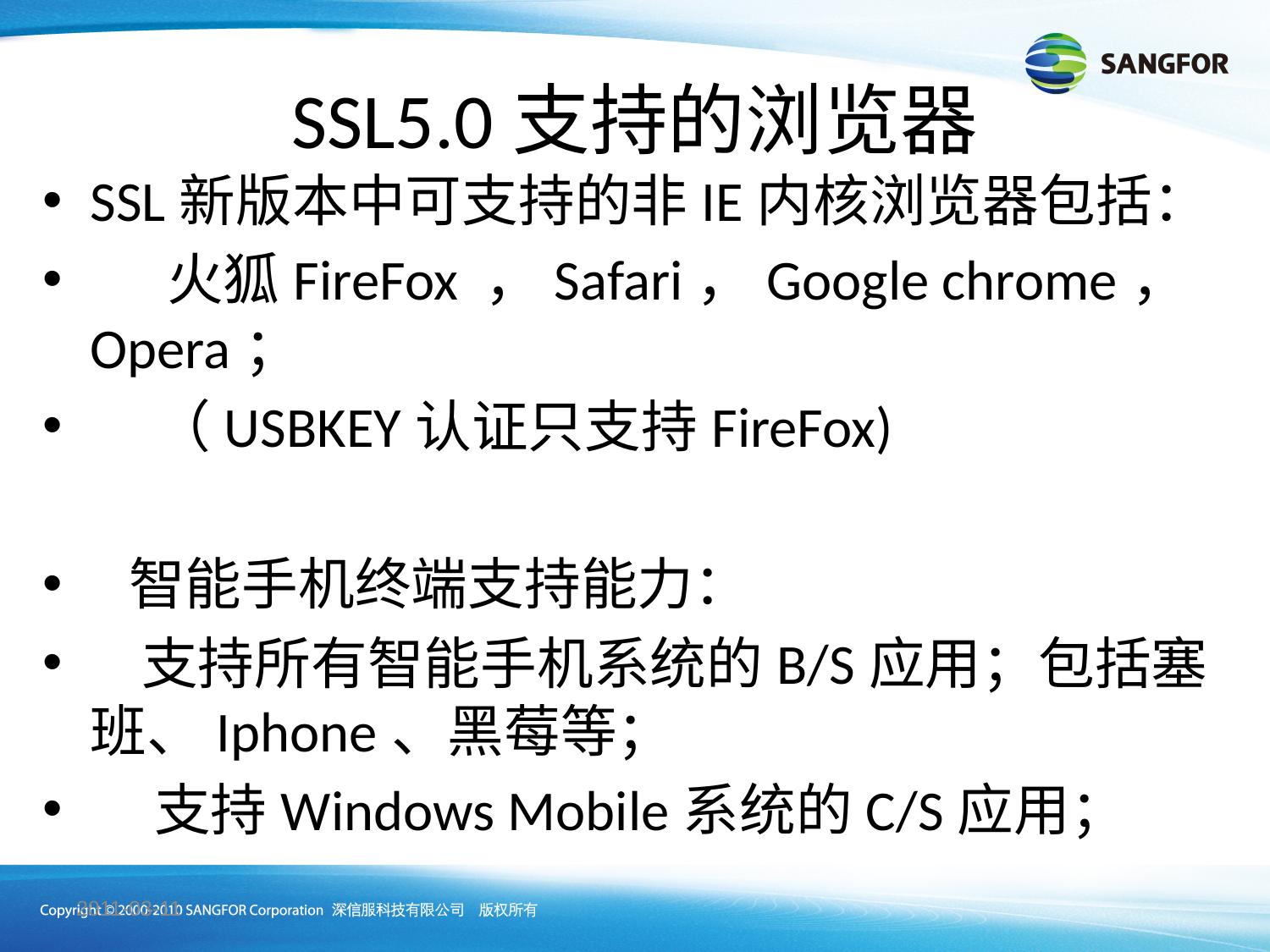

SSL5.0支持的浏览器
SSL新版本中可支持的非IE内核浏览器包括：
     火狐FireFox ，Safari，Google chrome，Opera；
    （USBKEY认证只支持FireFox)

  智能手机终端支持能力：
   支持所有智能手机系统的B/S应用；包括塞班、Iphone、黑莓等；
    支持Windows Mobile系统的C/S应用；

2011-03-11